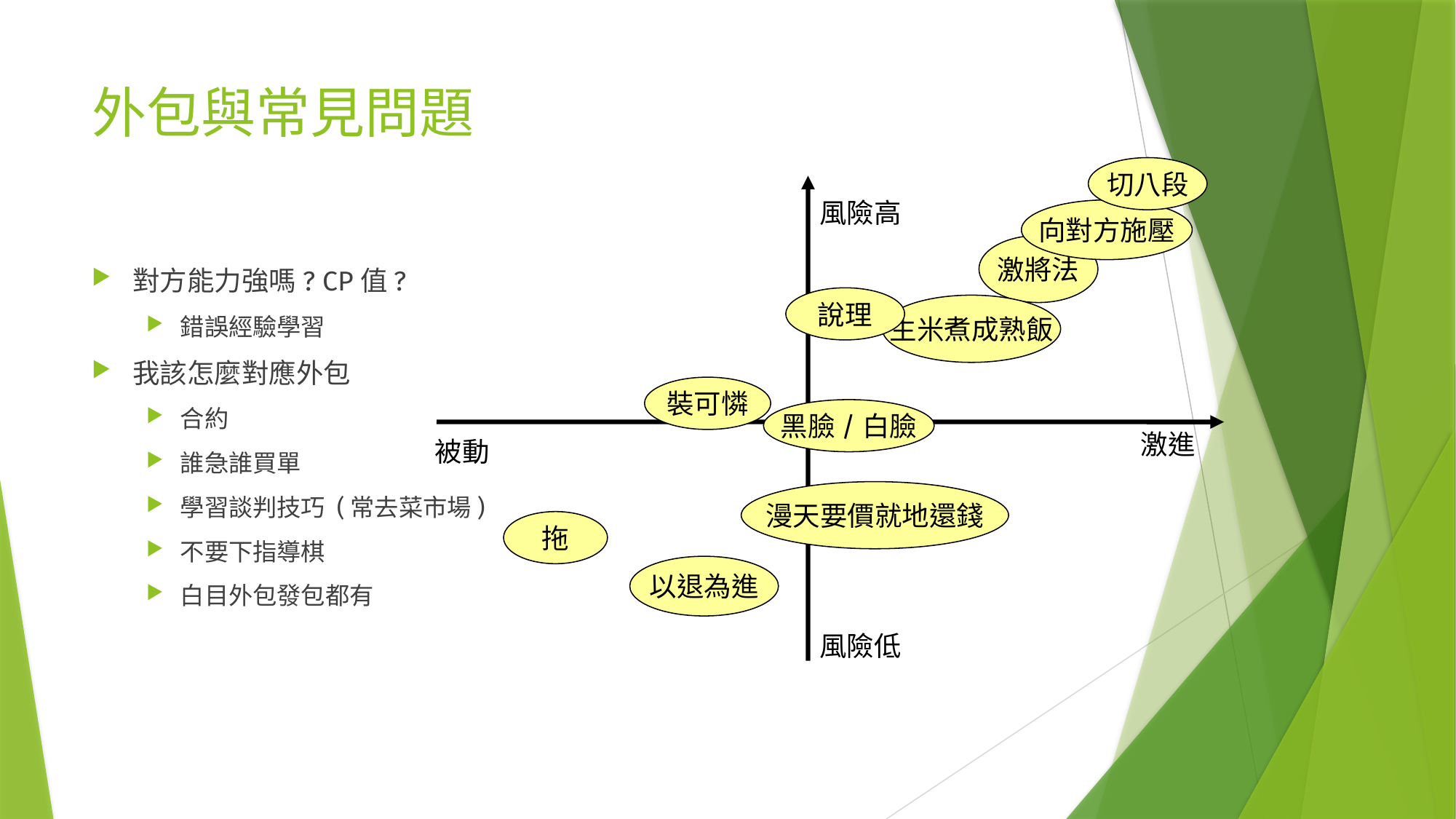

# 外包與常見問題
切八段

風險高
向對方施壓
激將法
說理
生米煮成熟飯
裝可憐
黑臉/白臉

激進
被動
漫天要價就地還錢
拖
以退為進
風險低
對方能力強嗎? CP值?
錯誤經驗學習
我該怎麼對應外包
合約
誰急誰買單
學習談判技巧 (常去菜市場)
不要下指導棋
白目外包發包都有